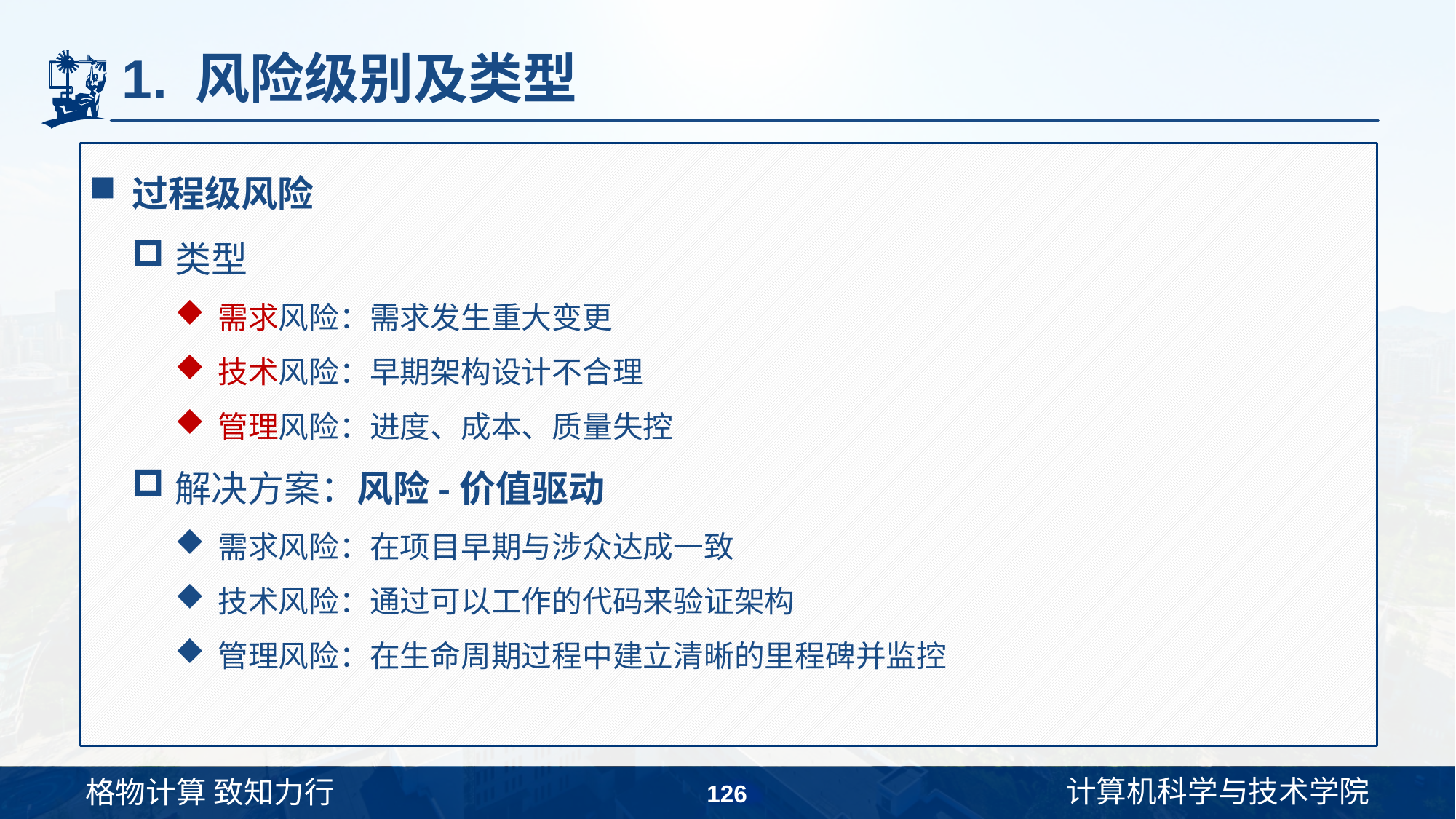

# 1. 风险级别及类型
过程级风险
类型
需求风险：需求发生重大变更
技术风险：早期架构设计不合理
管理风险：进度、成本、质量失控
解决方案：风险-价值驱动
需求风险：在项目早期与涉众达成一致
技术风险：通过可以工作的代码来验证架构
管理风险：在生命周期过程中建立清晰的里程碑并监控
126